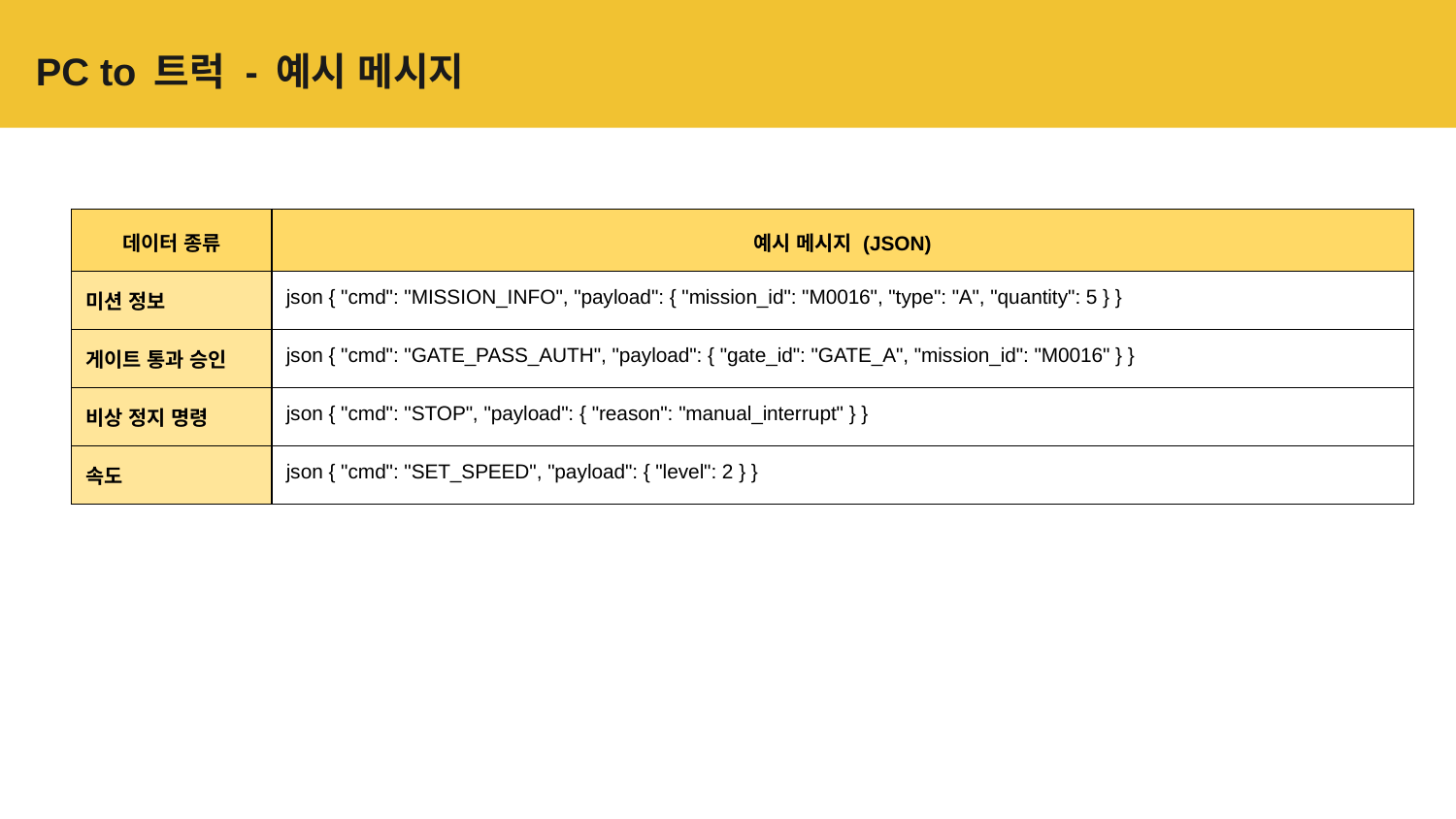

# PC to 트럭 - 예시 메시지
| 데이터 종류 | 예시 메시지 (JSON) |
| --- | --- |
| 미션 정보 | json { "cmd": "MISSION\_INFO", "payload": { "mission\_id": "M0016", "type": "A", "quantity": 5 } } |
| 게이트 통과 승인 | json { "cmd": "GATE\_PASS\_AUTH", "payload": { "gate\_id": "GATE\_A", "mission\_id": "M0016" } } |
| 비상 정지 명령 | json { "cmd": "STOP", "payload": { "reason": "manual\_interrupt" } } |
| 속도 | json { "cmd": "SET\_SPEED", "payload": { "level": 2 } } |